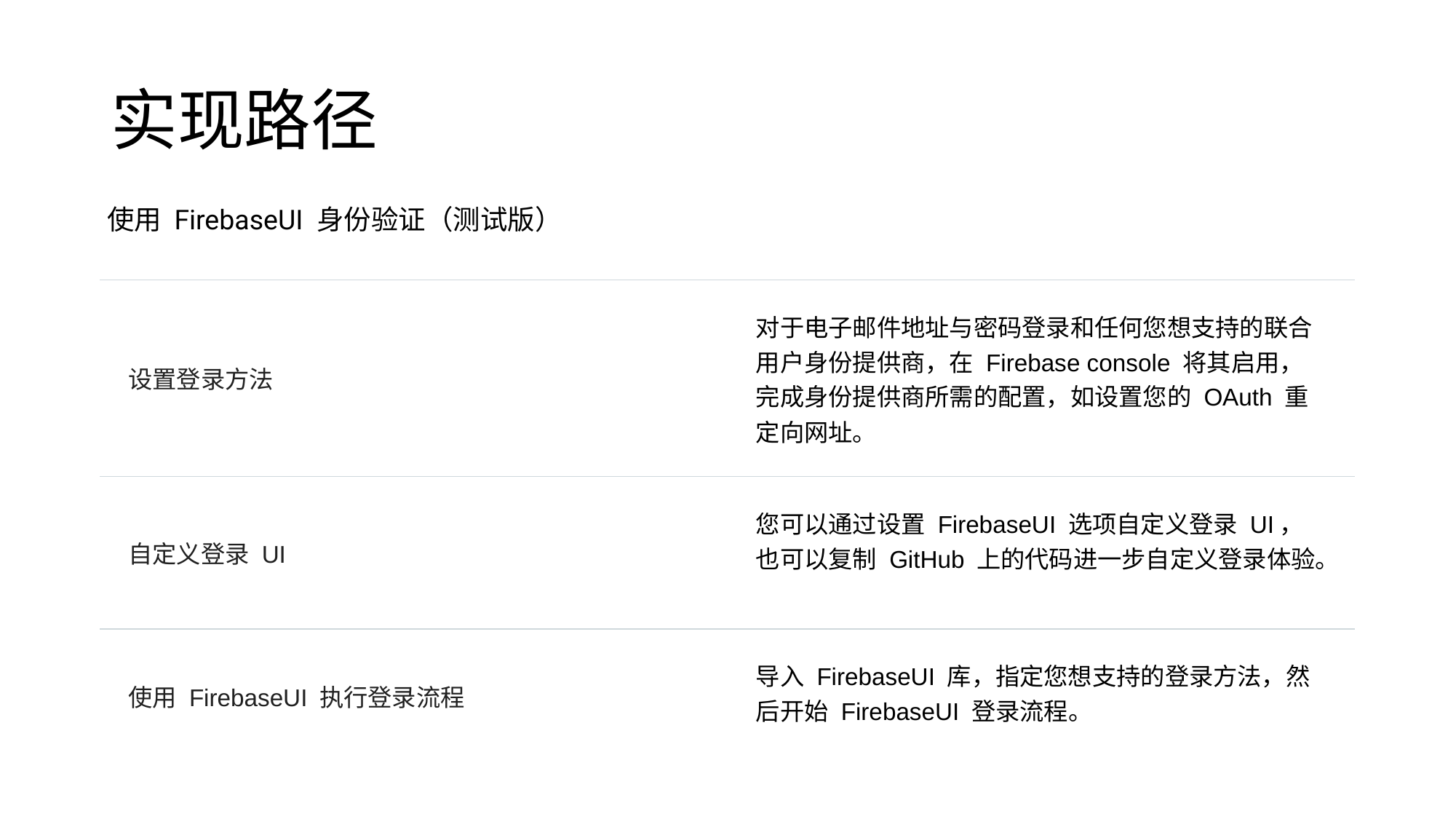

# 实现路径
使用 FirebaseUI 身份验证（测试版）
| 设置登录方法 | 对于电子邮件地址与密码登录和任何您想支持的联合用户身份提供商，在 Firebase console 将其启用，完成身份提供商所需的配置，如设置您的 OAuth 重定向网址。 |
| --- | --- |
| 自定义登录 UI | 您可以通过设置 FirebaseUI 选项自定义登录 UI，也可以复制 GitHub 上的代码进一步自定义登录体验。 |
| 使用 FirebaseUI 执行登录流程 | 导入 FirebaseUI 库，指定您想支持的登录方法，然后开始 FirebaseUI 登录流程。 |